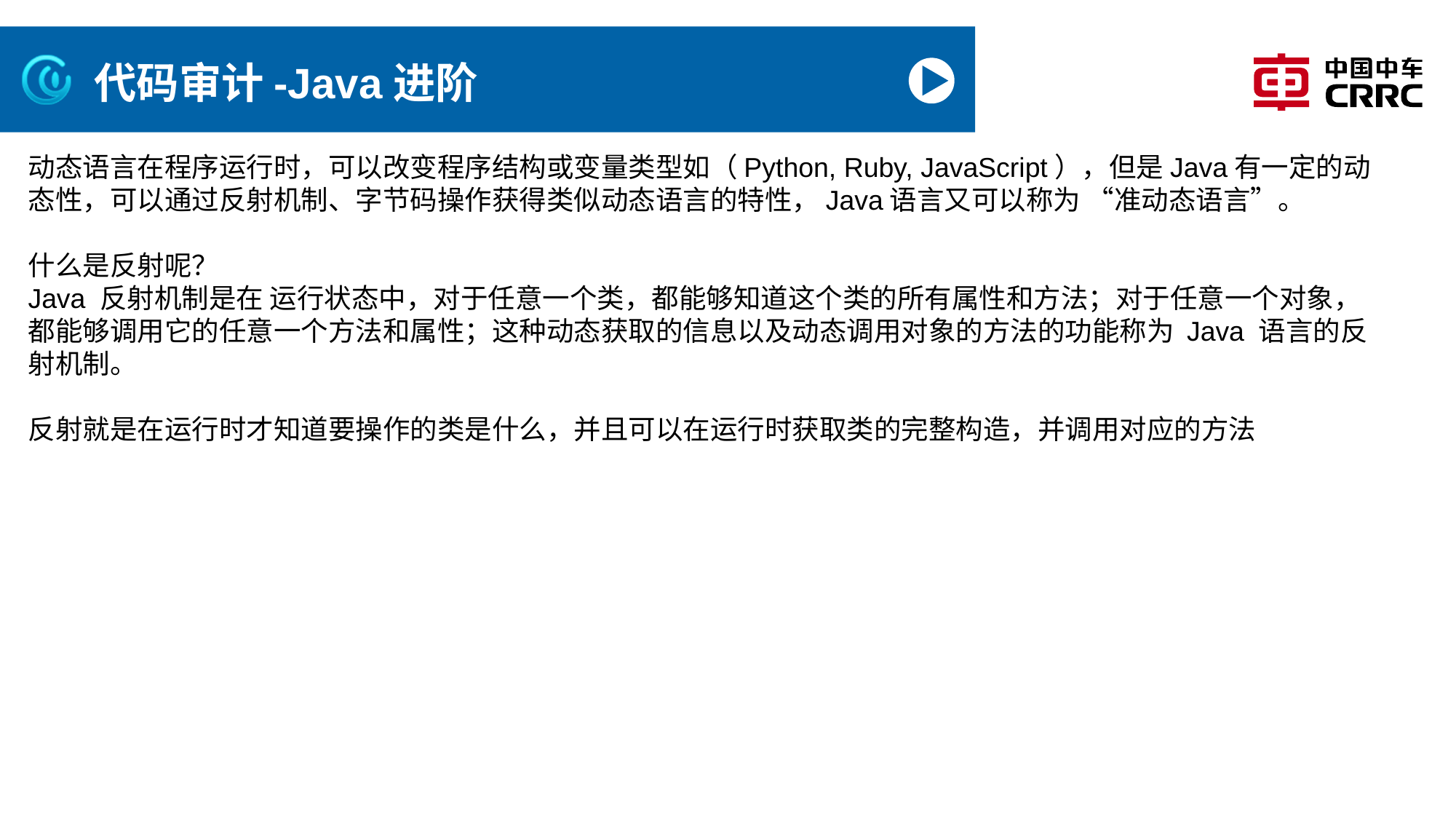

# 代码审计-Java进阶
动态语言在程序运行时，可以改变程序结构或变量类型如（Python, Ruby, JavaScript），但是Java有一定的动态性，可以通过反射机制、字节码操作获得类似动态语言的特性，Java语言又可以称为 “准动态语言”。

什么是反射呢？
Java 反射机制是在 运行状态中，对于任意一个类，都能够知道这个类的所有属性和方法；对于任意一个对象，都能够调用它的任意一个方法和属性；这种动态获取的信息以及动态调用对象的方法的功能称为 Java 语言的反射机制。

反射就是在运行时才知道要操作的类是什么，并且可以在运行时获取类的完整构造，并调用对应的方法

108